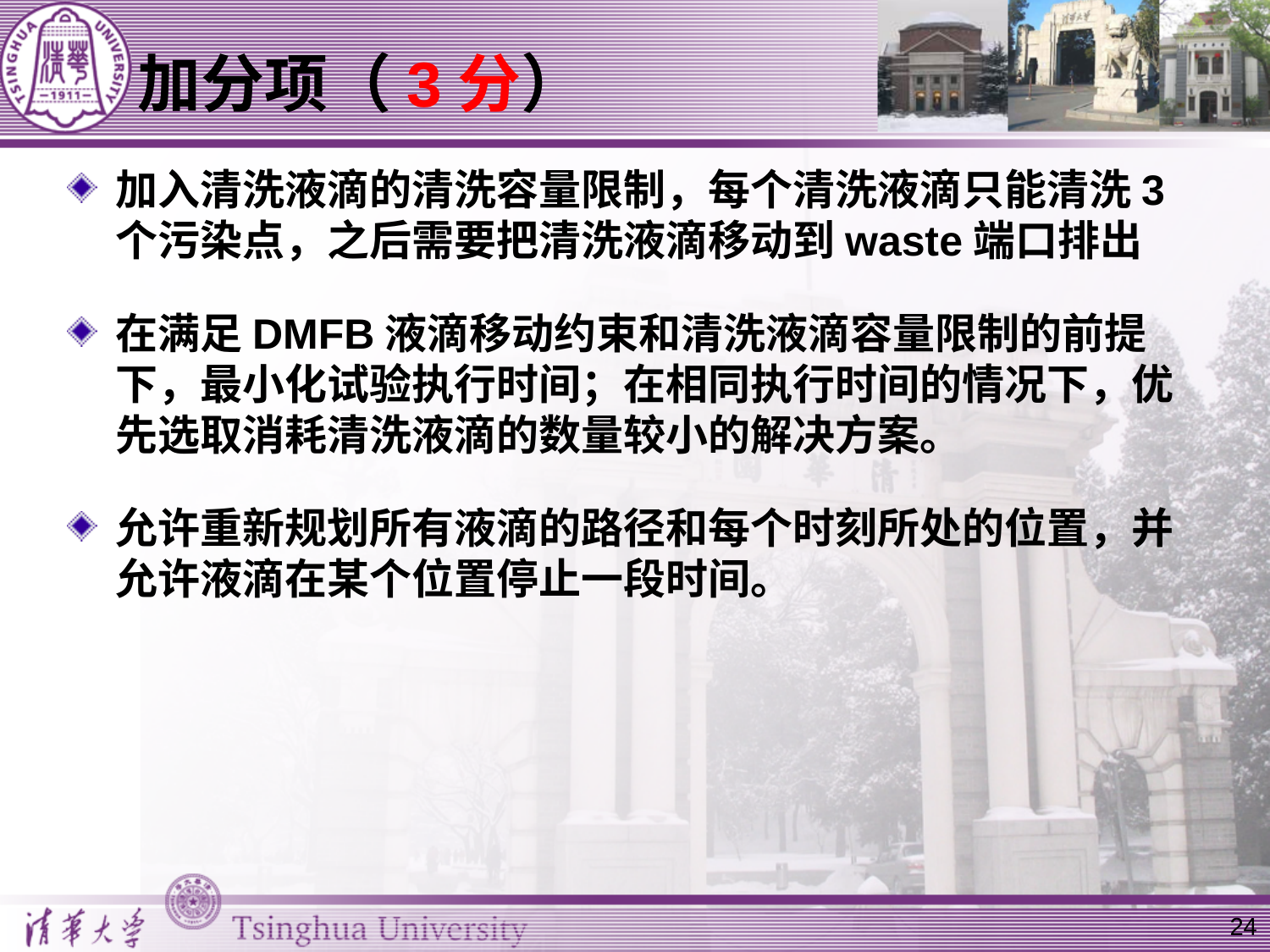

# 加分项（3分）
加入清洗液滴的清洗容量限制，每个清洗液滴只能清洗3个污染点，之后需要把清洗液滴移动到waste端口排出
在满足DMFB液滴移动约束和清洗液滴容量限制的前提下，最小化试验执行时间；在相同执行时间的情况下，优先选取消耗清洗液滴的数量较小的解决方案。
允许重新规划所有液滴的路径和每个时刻所处的位置，并允许液滴在某个位置停止一段时间。
24